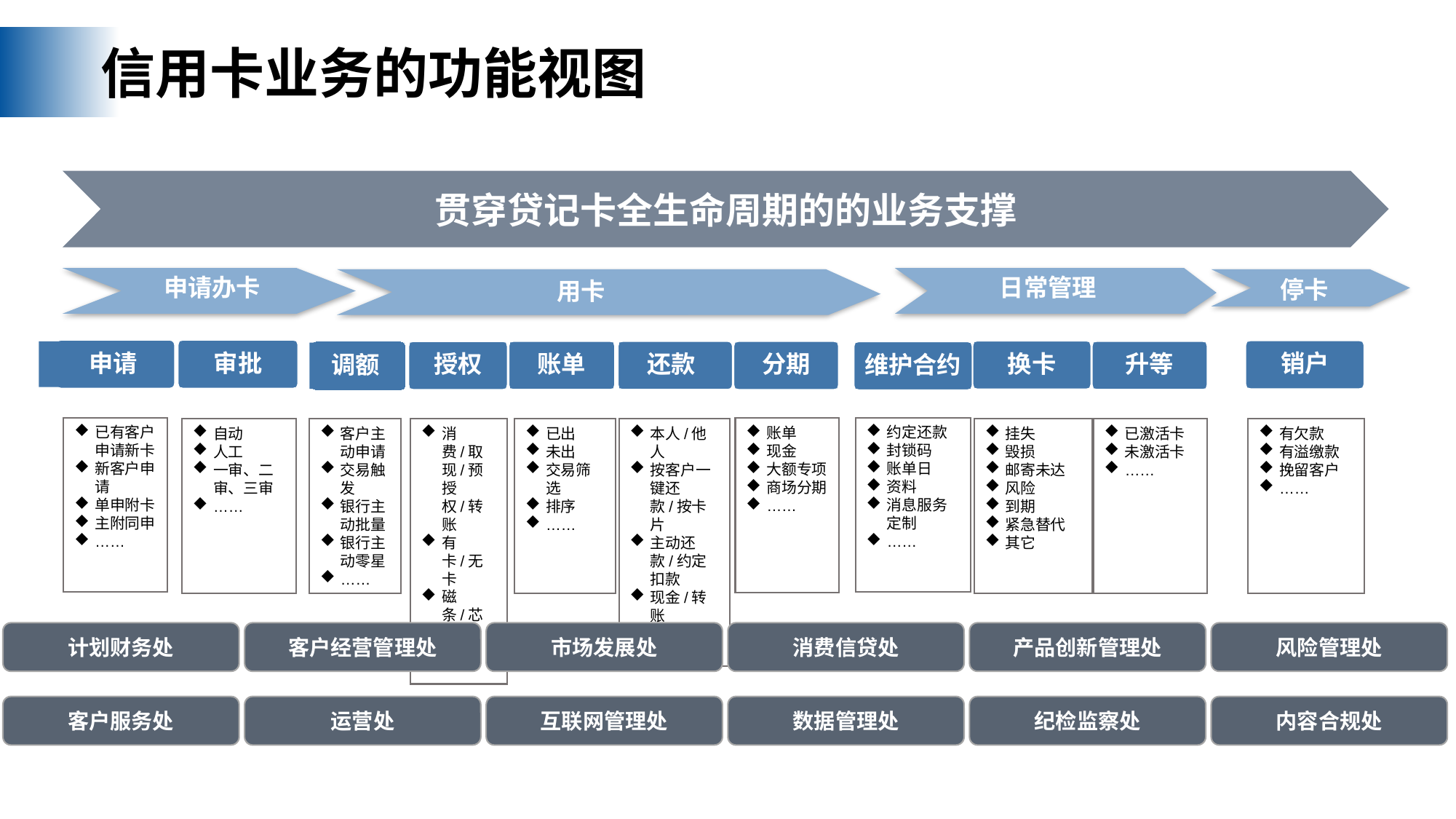

公司资质

信用卡业务的功能视图
贯穿贷记卡全生命周期的的业务支撑
停卡

申请办卡
日常管理
用卡

     申请

审批

销户

换卡

账单

还款

升等

分期

调额

授权

维护合约
已有客户申请新卡
新客户申请
单申附卡
主附同申
……

约定还款
封锁码
账单日
资料
消息服务定制
……

账单
现金
大额专项
商场分期
……

自动
人工
一审、二审、三审
……

客户主动申请
交易触发
银行主动批量
银行主动零星
……
消费/取现/预授权/转账
有卡/无卡
磁条/芯片
……

已出
未出
交易筛选
排序
……

本人/他人
按客户一键还款/按卡片
主动还款/约定扣款
现金/转账
……

挂失
毁损
邮寄未达
风险
到期
紧急替代
其它

已激活卡
未激活卡
……

有欠款
有溢缴款
挽留客户
……

计划财务处
客户经营管理处
市场发展处
消费信贷处
产品创新管理处
风险管理处
客户服务处
运营处
互联网管理处
数据管理处
纪检监察处
内容合规处